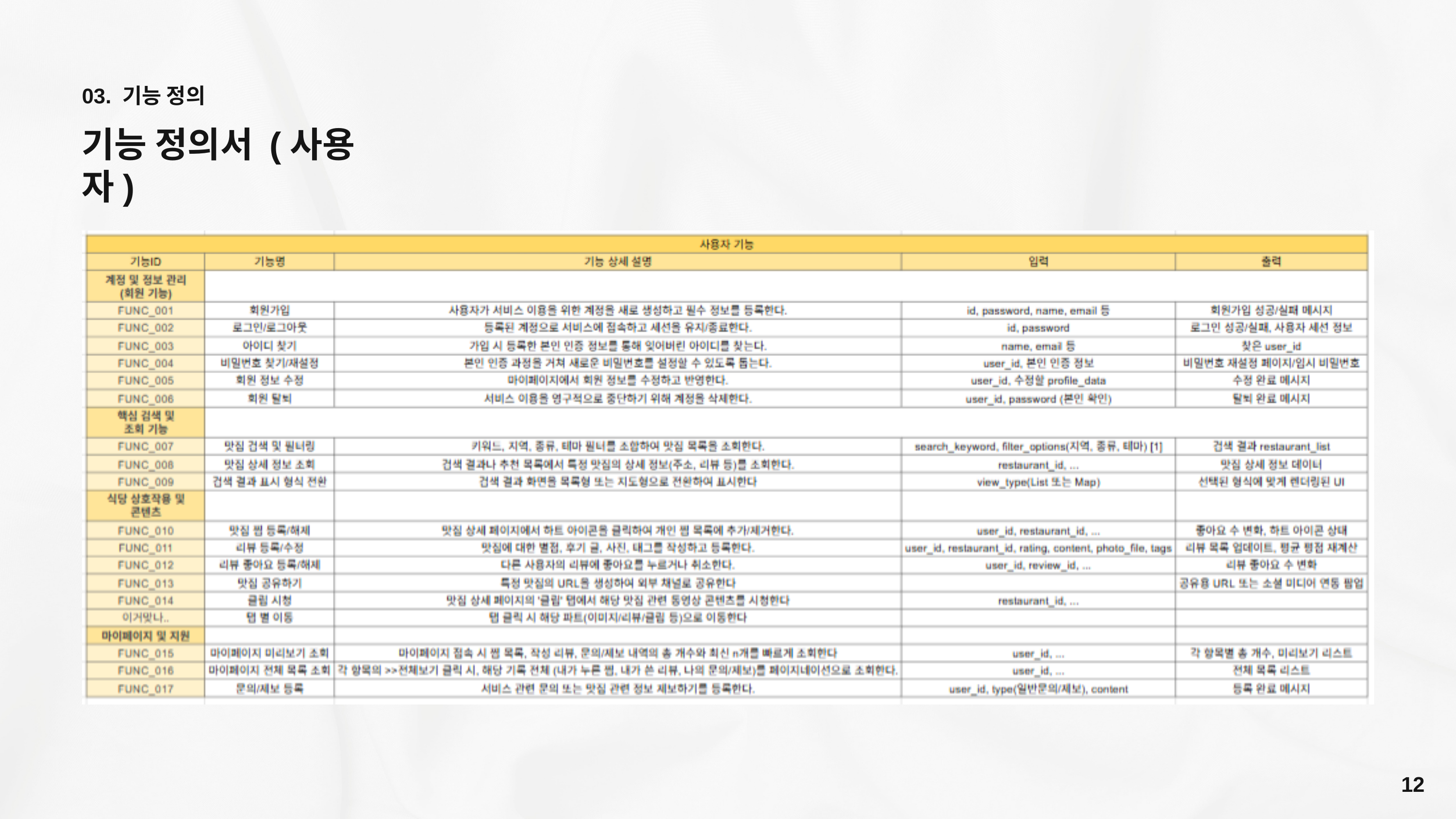

03. 기능 정의
기능 정의서 (사용자)

12